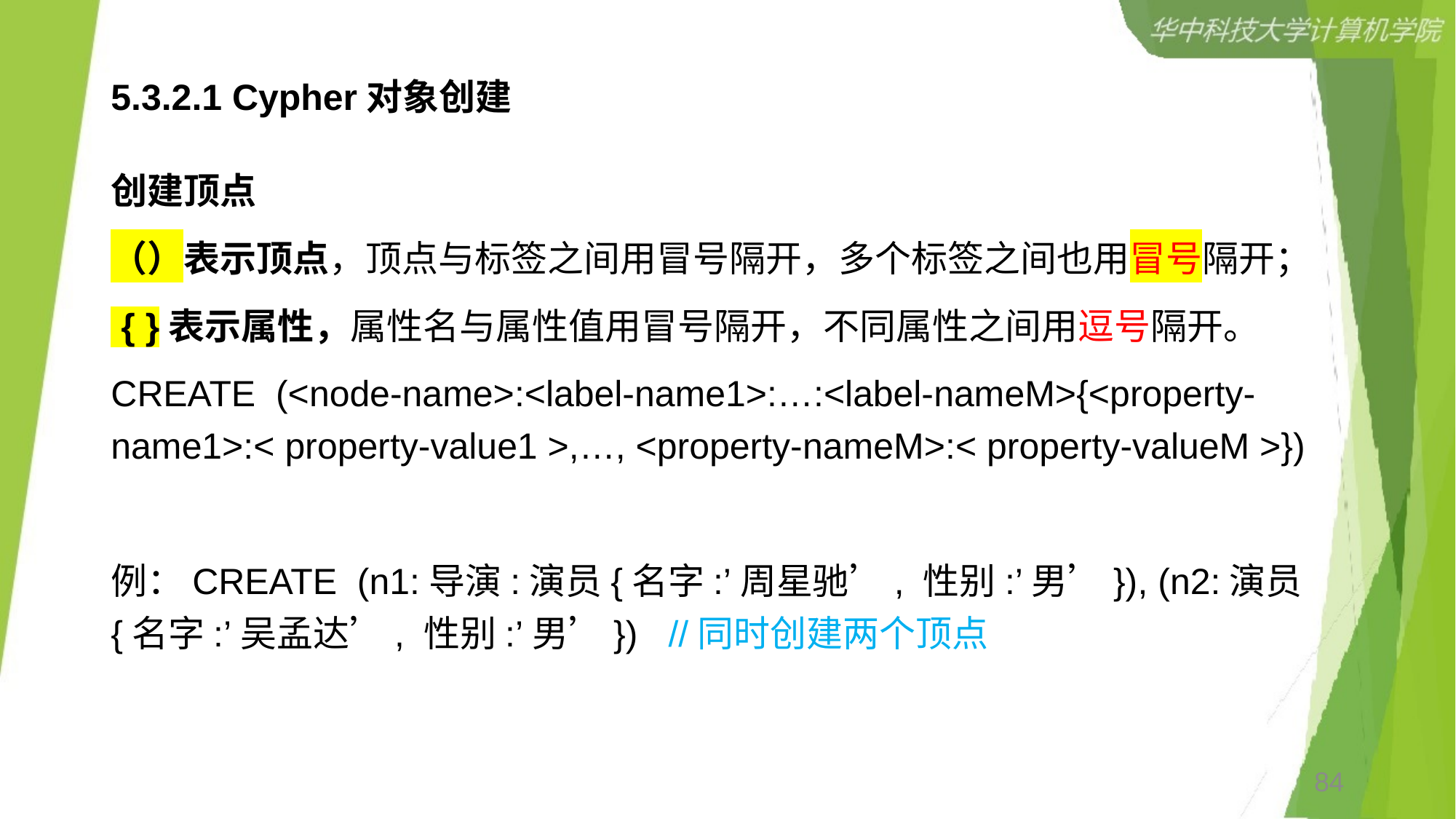

# 5.3.2.1 Cypher对象创建
创建顶点
（）表示顶点，顶点与标签之间用冒号隔开，多个标签之间也用冒号隔开；
 { }表示属性，属性名与属性值用冒号隔开，不同属性之间用逗号隔开。
CREATE  (<node-name>:<label-name1>:…:<label-nameM>{<property-name1>:< property-value1 >,…, <property-nameM>:< property-valueM >})

例：CREATE  (n1:导演:演员{名字:’周星驰’, 性别:’男’}), (n2:演员{名字:’吴孟达’, 性别:’男’})   //同时创建两个顶点
84